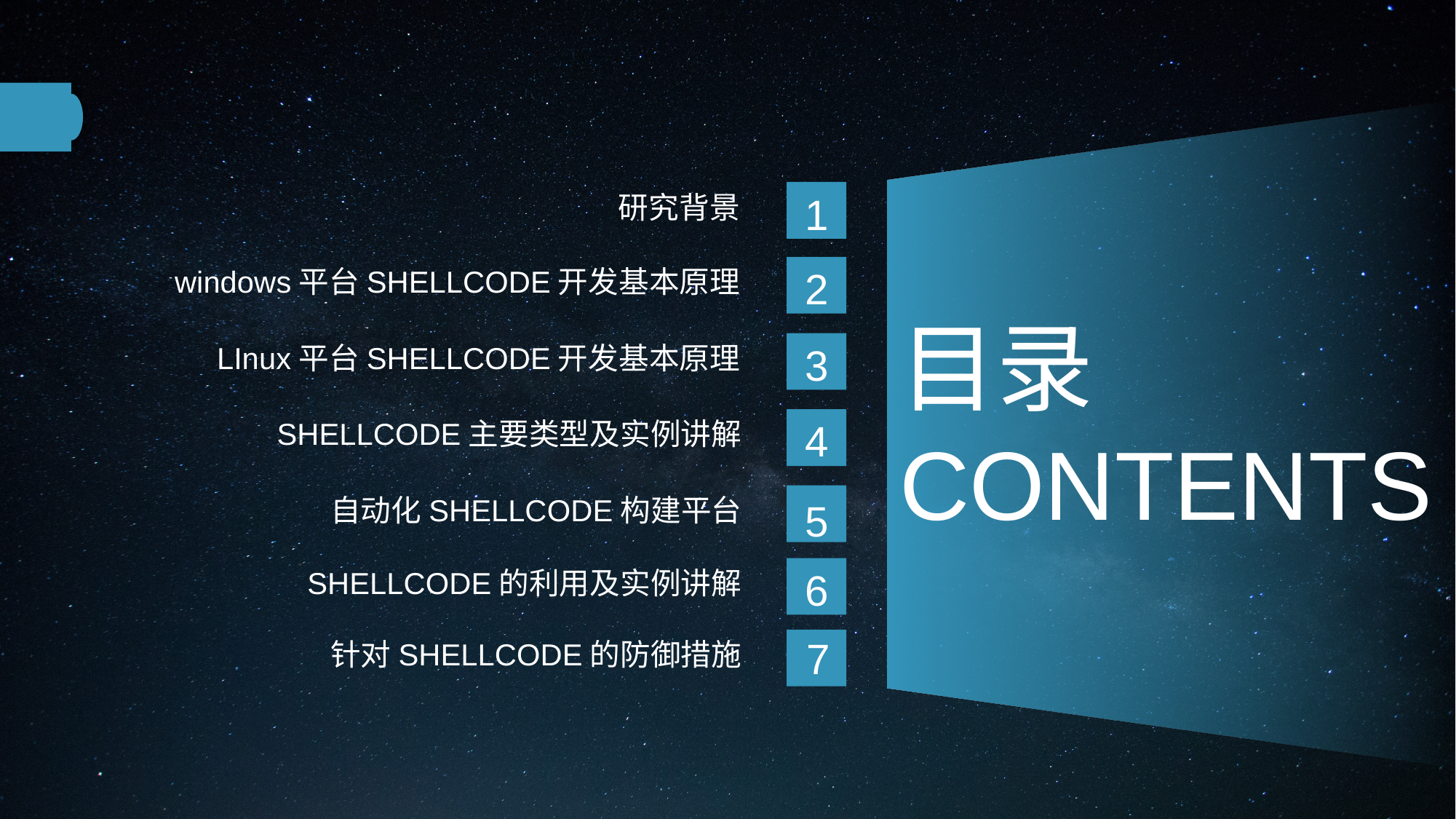

研究背景
1

2
windows平台SHELLCODE开发基本原理
目录
CONTENTS

3
LInux平台SHELLCODE开发基本原理
SHELLCODE主要类型及实例讲解

4
自动化SHELLCODE构建平台

5
SHELLCODE的利用及实例讲解

6
7
针对SHELLCODE的防御措施